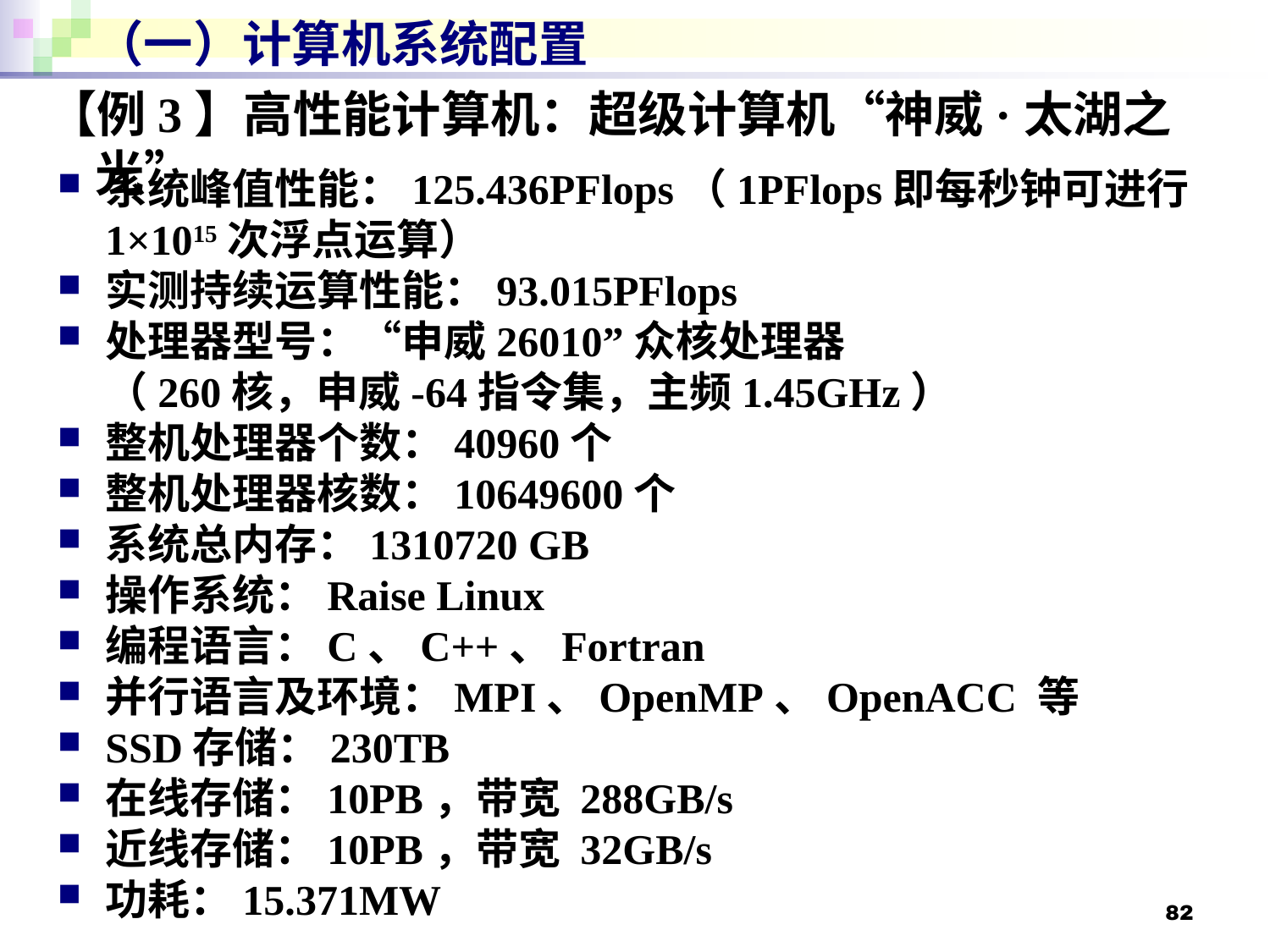

# （一）计算机系统配置
【例3】高性能计算机：超级计算机“神威·太湖之光”
系统峰值性能：125.436PFlops（1PFlops即每秒钟可进行1×1015次浮点运算）
实测持续运算性能：93.015PFlops
处理器型号：“申威26010”众核处理器
（260核，申威-64指令集，主频1.45GHz）
整机处理器个数：40960个
整机处理器核数：10649600个
系统总内存：1310720 GB
操作系统：Raise Linux
编程语言：C、C++、Fortran
并行语言及环境：MPI、OpenMP、OpenACC 等
SSD存储：230TB
在线存储：10PB，带宽 288GB/s
近线存储：10PB，带宽 32GB/s
功耗：15.371MW

82